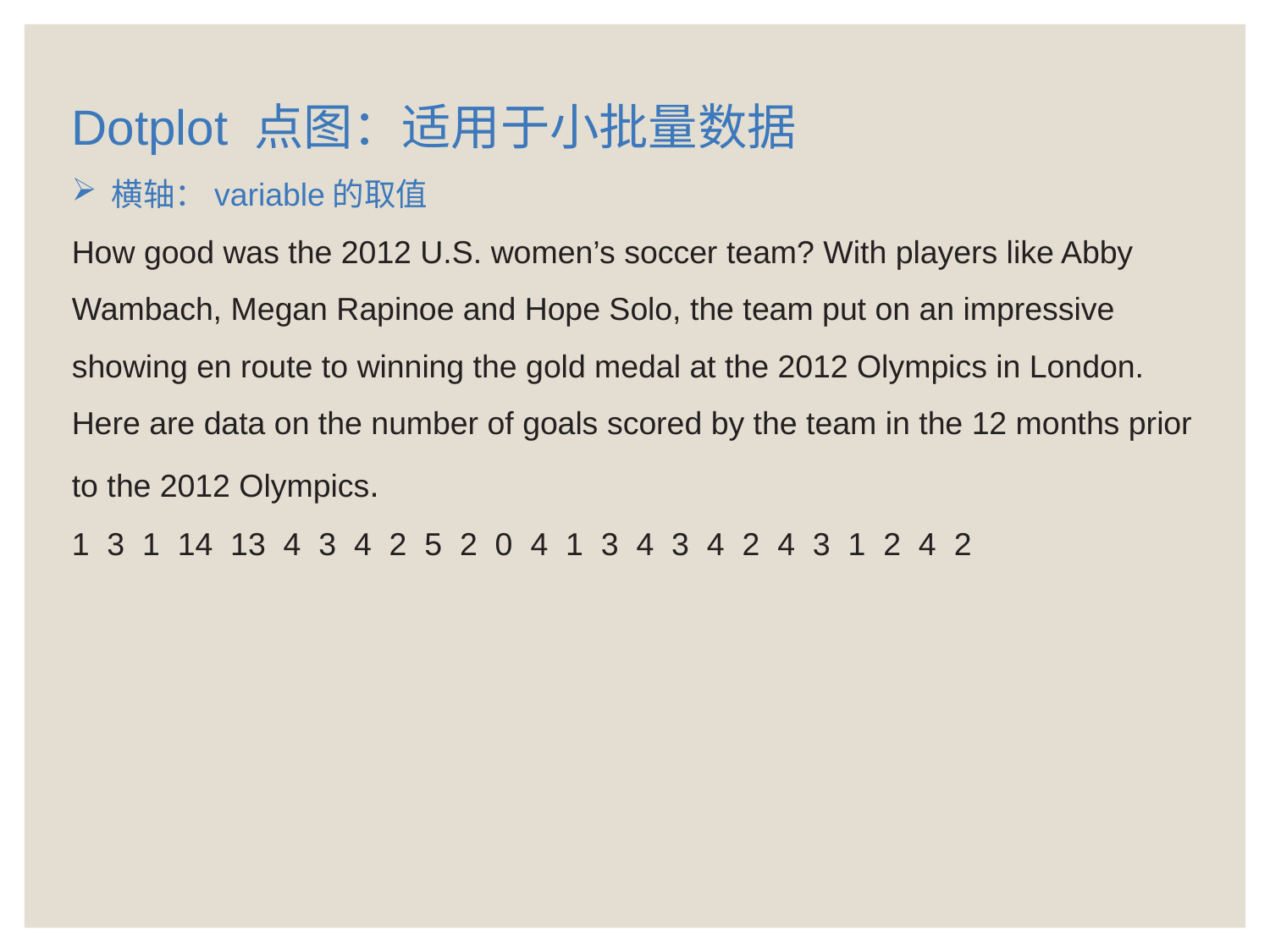

Dotplot 点图：适用于小批量数据
横轴：variable的取值
How good was the 2012 U.S. women’s soccer team? With players like Abby Wambach, Megan Rapinoe and Hope Solo, the team put on an impressive showing en route to winning the gold medal at the 2012 Olympics in London. Here are data on the number of goals scored by the team in the 12 months prior to the 2012 Olympics.
1  3  1  14  13  4  3  4  2  5  2  0  4  1  3  4  3  4  2  4  3  1  2  4  2